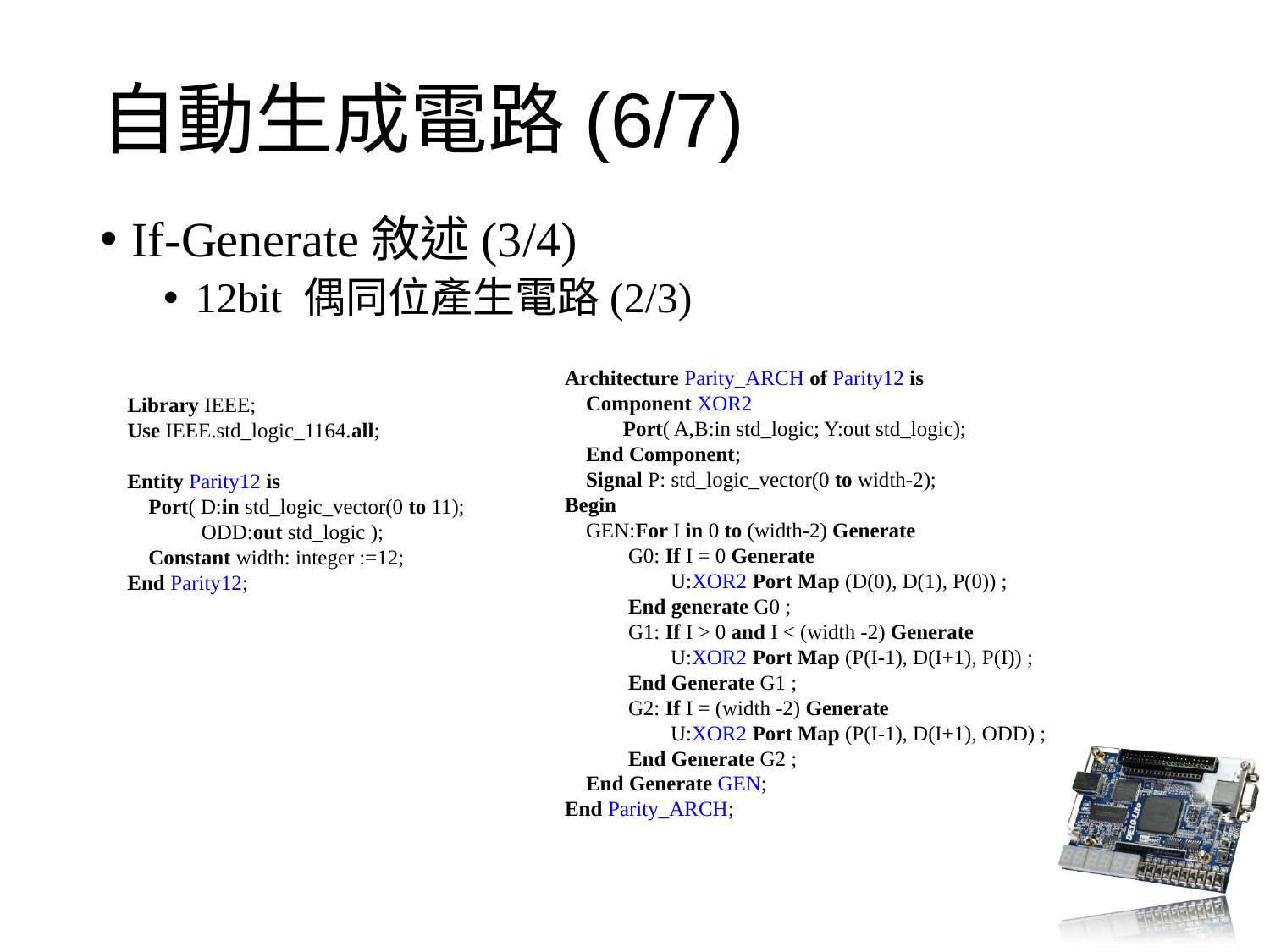

# 自動生成電路(6/7)
If-Generate敘述(3/4)
12bit 偶同位產生電路(2/3)

Architecture Parity_ARCH of Parity12 is
    Component XOR2
           Port( A,B:in std_logic; Y:out std_logic);
    End Component;
    Signal P: std_logic_vector(0 to width-2);
Begin
    GEN:For I in 0 to (width-2) Generate
            G0: If I = 0 Generate
                    U:XOR2 Port Map (D(0), D(1), P(0)) ;
            End generate G0 ;
            G1: If I > 0 and I < (width -2) Generate
                    U:XOR2 Port Map (P(I-1), D(I+1), P(I)) ;
            End Generate G1 ;
            G2: If I = (width -2) Generate
                    U:XOR2 Port Map (P(I-1), D(I+1), ODD) ;
            End Generate G2 ;
    End Generate GEN;
End Parity_ARCH;

Library IEEE;
Use IEEE.std_logic_1164.all;

Entity Parity12 is
    Port( D:in std_logic_vector(0 to 11);
              ODD:out std_logic );
    Constant width: integer :=12;
End Parity12;